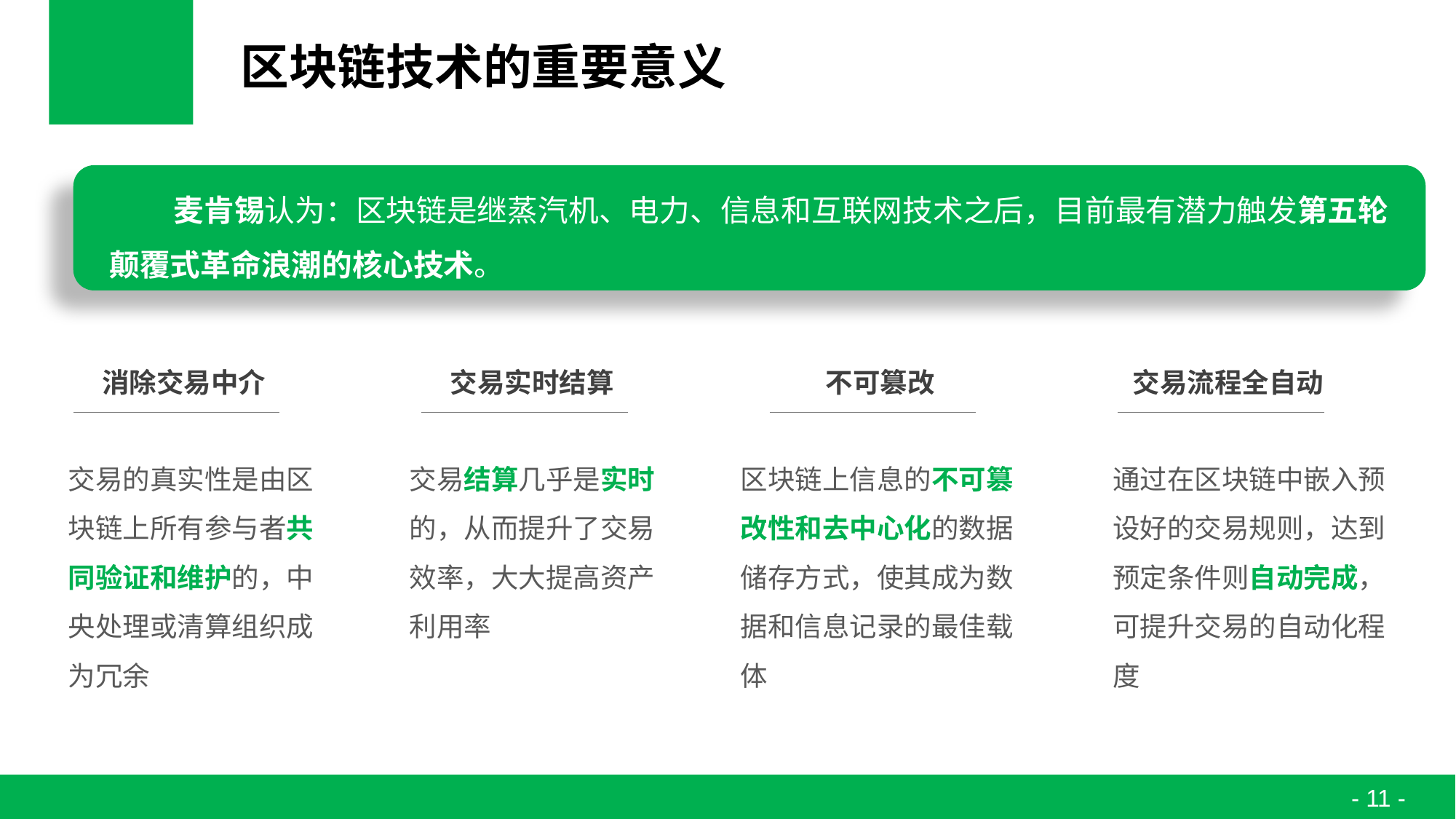

# 区块链技术的重要意义
麦肯锡认为：区块链是继蒸汽机、电力、信息和互联网技术之后，目前最有潜力触发第五轮颠覆式革命浪潮的核心技术。
消除交易中介
交易实时结算
不可篡改
交易流程全自动
交易的真实性是由区块链上所有参与者共同验证和维护的，中央处理或清算组织成为冗余
交易结算几乎是实时的，从而提升了交易效率，大大提高资产利用率
区块链上信息的不可篡改性和去中心化的数据储存方式，使其成为数据和信息记录的最佳载体
通过在区块链中嵌入预设好的交易规则，达到预定条件则自动完成，可提升交易的自动化程度